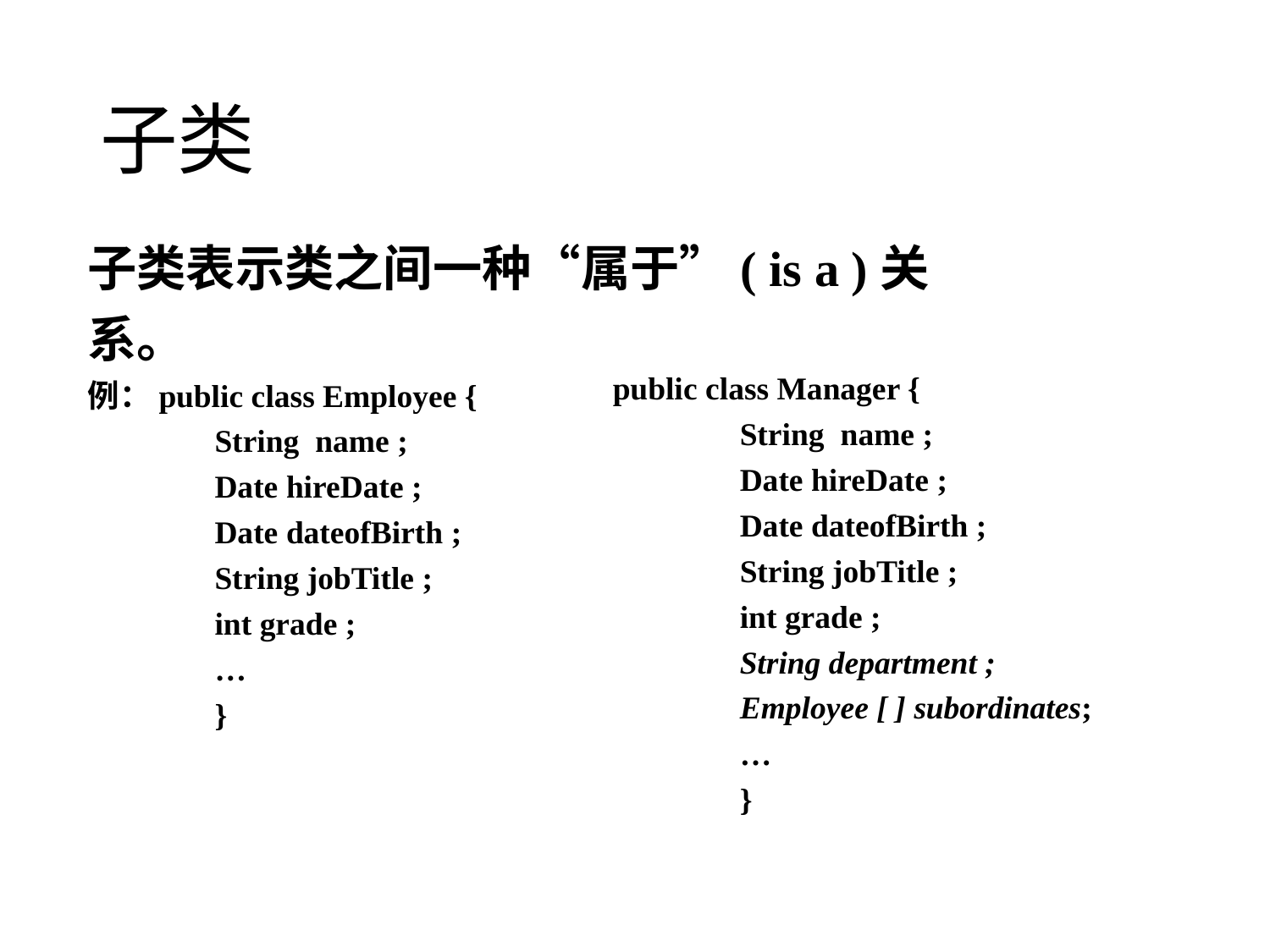

# 子类
子类表示类之间一种“属于”( is a )关系。
例：public class Employee {
	String  name ;
	Date hireDate ;
	Date dateofBirth ;
	String jobTitle ;
	int grade ;
	…
	}
public class Manager {
	String  name ;
	Date hireDate ;
	Date dateofBirth ;
	String jobTitle ;
	int grade ;
	String department ;
	Employee [ ] subordinates;
	…
	}